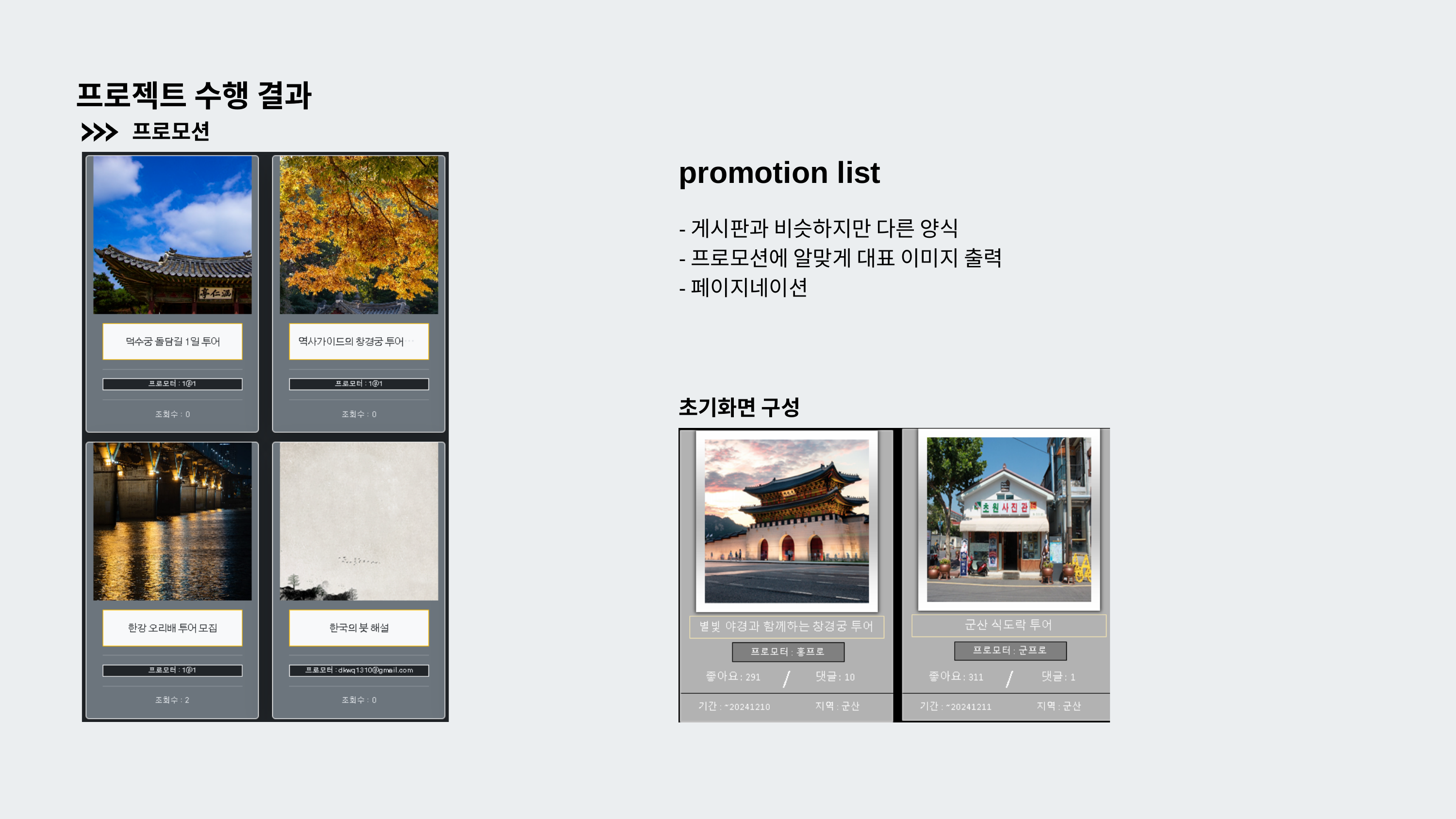

프로젝트 수행 결과
프로모션

promotion list

-게시판과 비슷하지만 다른 양식
-프로모션에 알맞게 대표 이미지 출력
-페이지네이션
초기화면 구성